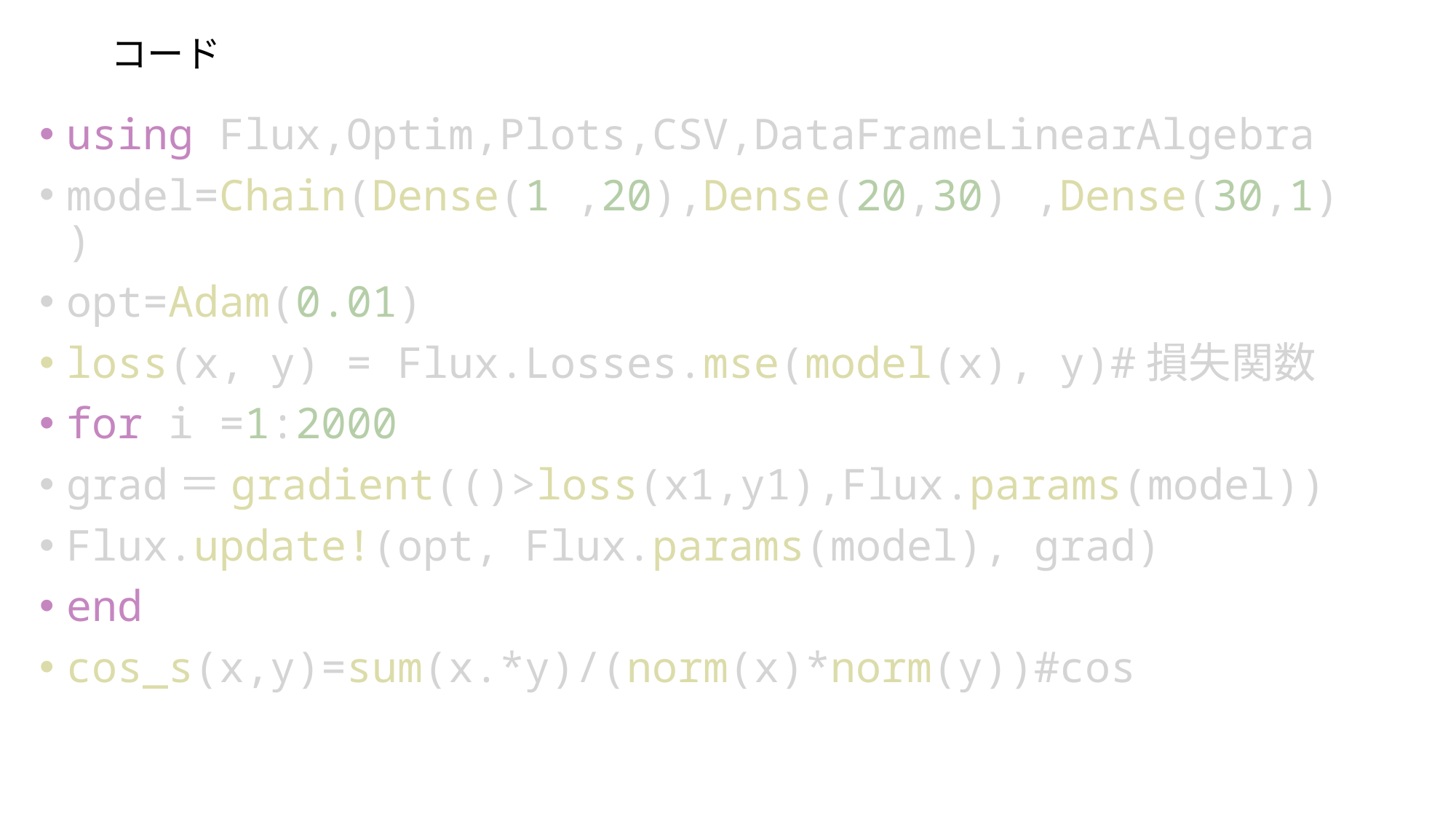

# コード
using Flux,Optim,Plots,CSV,DataFrameLinearAlgebra
model=Chain(Dense(1 ,20),Dense(20,30) ,Dense(30,1))
opt=Adam(0.01)
loss(x, y) = Flux.Losses.mse(model(x), y)#損失関数
for i =1:2000
grad＝gradient(()>loss(x1,y1),Flux.params(model))
Flux.update!(opt, Flux.params(model), grad)
end
cos_s(x,y)=sum(x.*y)/(norm(x)*norm(y))#cos